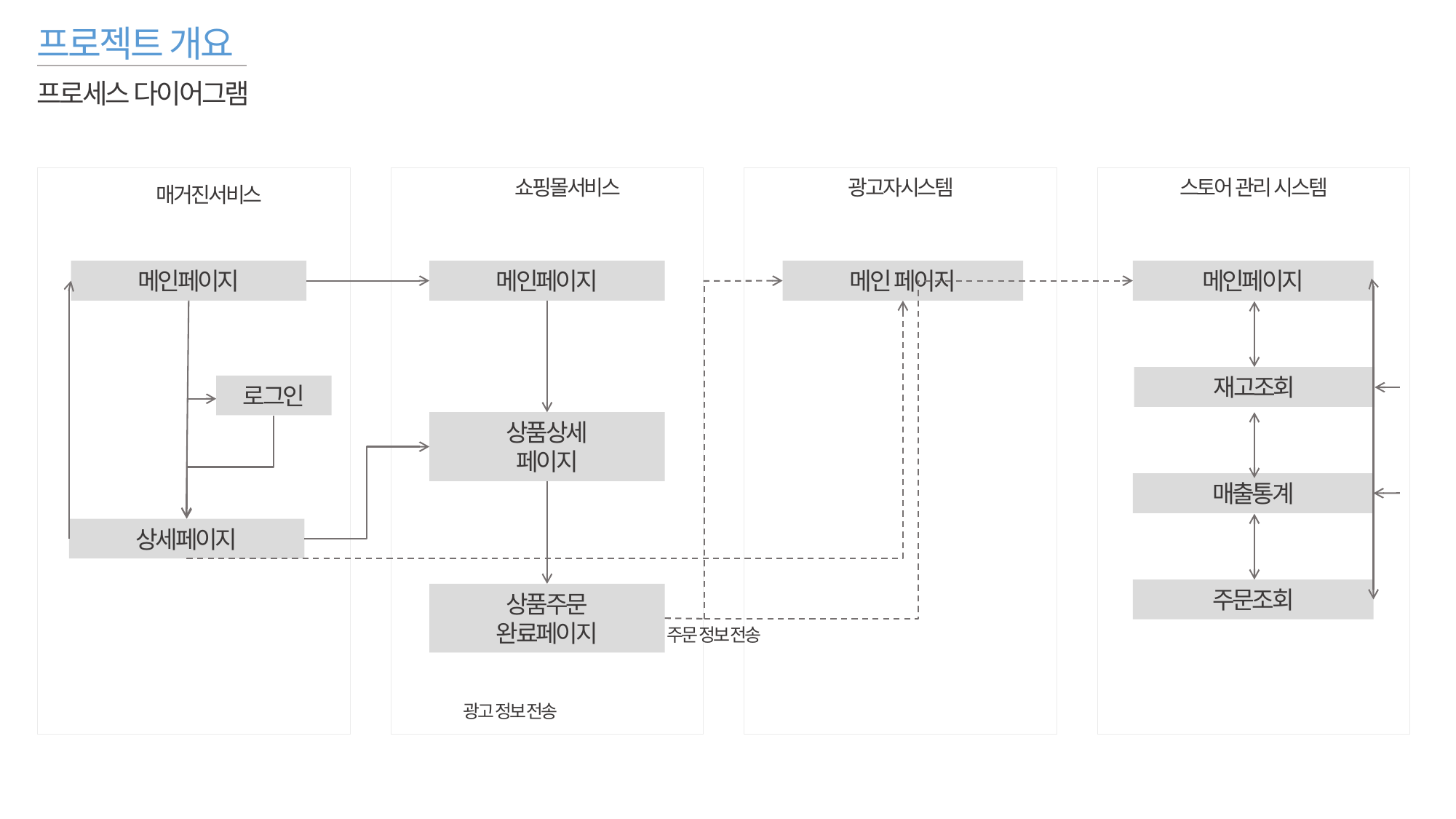

프로젝트 개요
프로세스 다이어그램

쇼핑몰서비스
광고자시스템
스토어 관리 시스템
매거진서비스
메인페이지
메인페이지
메인 페이지
메인페이지
재고조회
로그인
상품상세
페이지
매출통계
상세페이지
주문조회
상품주문
완료페이지
주문 정보 전송
광고 정보 전송